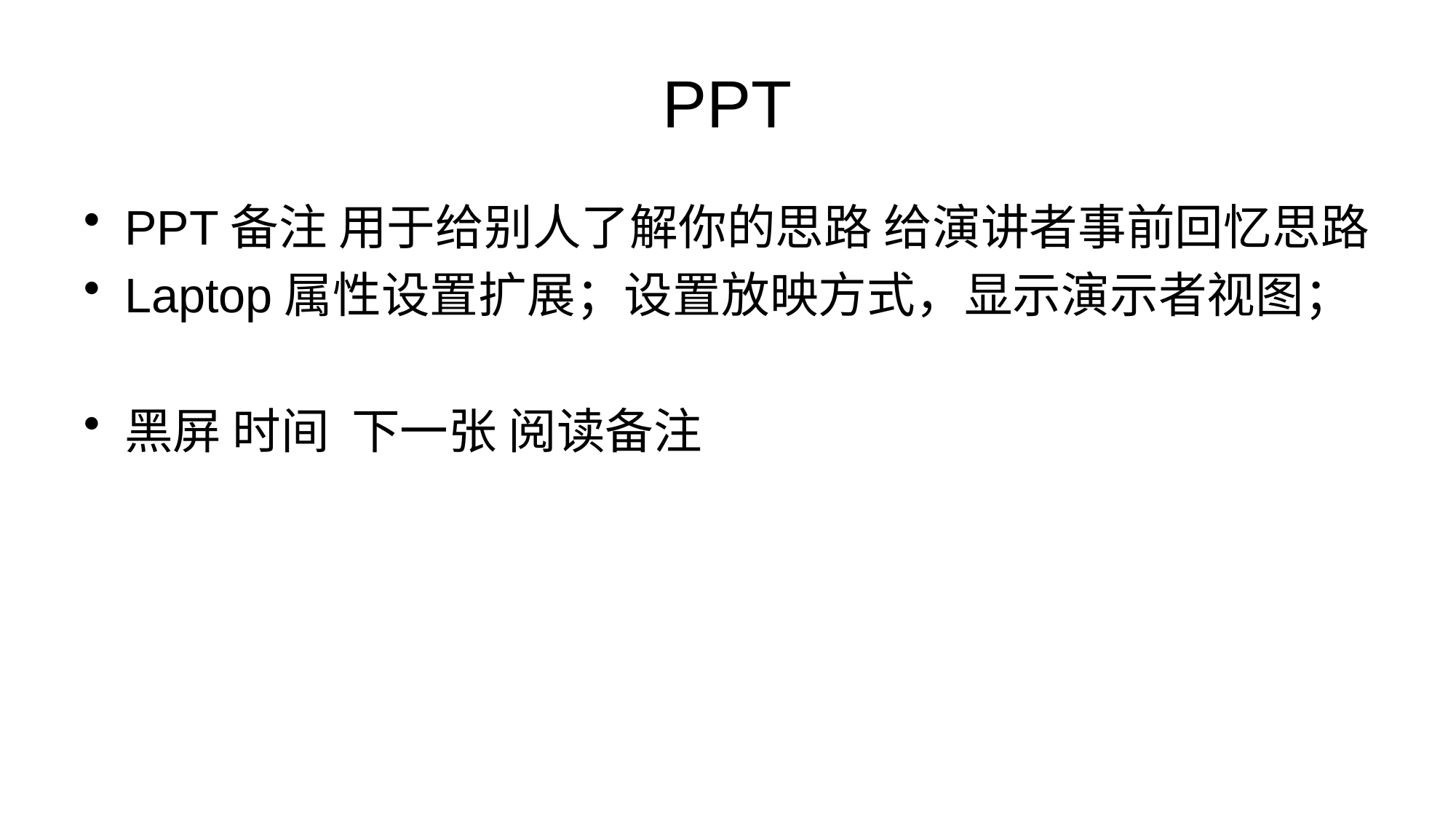

# PPT
PPT备注 用于给别人了解你的思路 给演讲者事前回忆思路
Laptop属性设置扩展；设置放映方式，显示演示者视图；

黑屏 时间  下一张 阅读备注